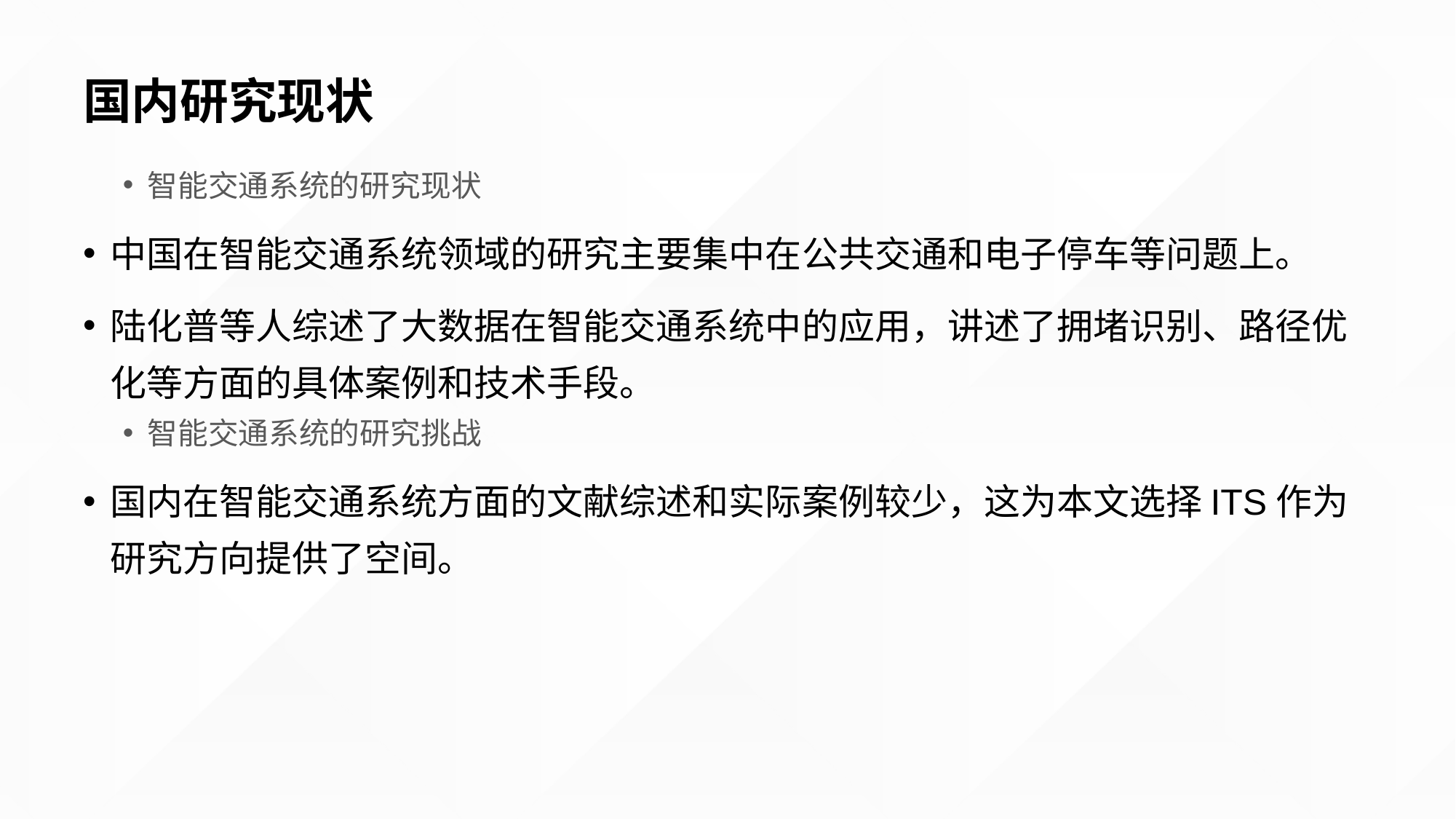

# 国内研究现状
智能交通系统的研究现状
中国在智能交通系统领域的研究主要集中在公共交通和电子停车等问题上。
陆化普等人综述了大数据在智能交通系统中的应用，讲述了拥堵识别、路径优化等方面的具体案例和技术手段。
智能交通系统的研究挑战
国内在智能交通系统方面的文献综述和实际案例较少，这为本文选择ITS作为研究方向提供了空间。